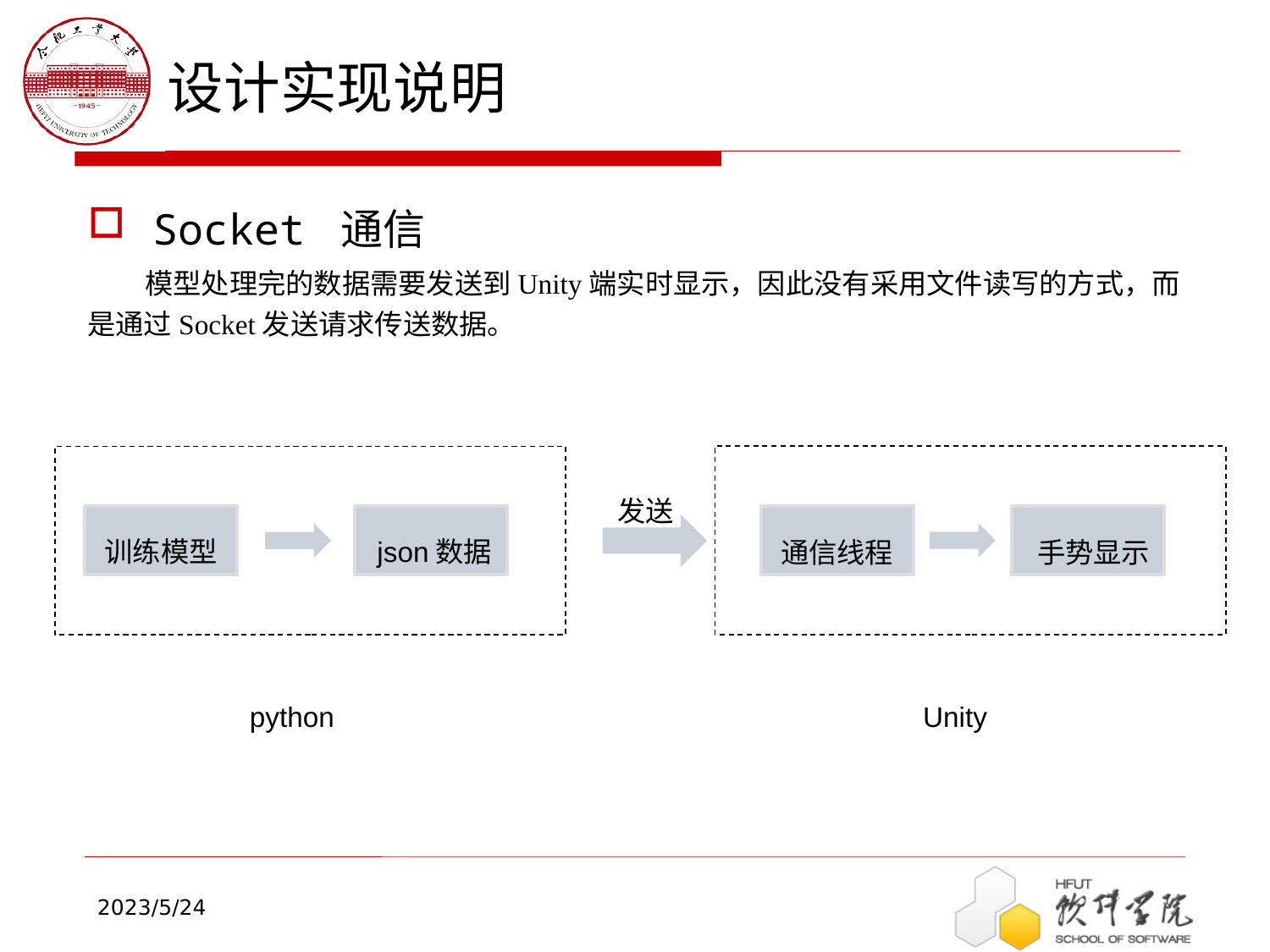

# 设计实现说明
Socket 通信
        模型处理完的数据需要发送到Unity端实时显示，因此没有采用文件读写的方式，而是通过Socket发送请求传送数据。

发送

训练模型
json数据
通信线程
手势显示

python
Unity